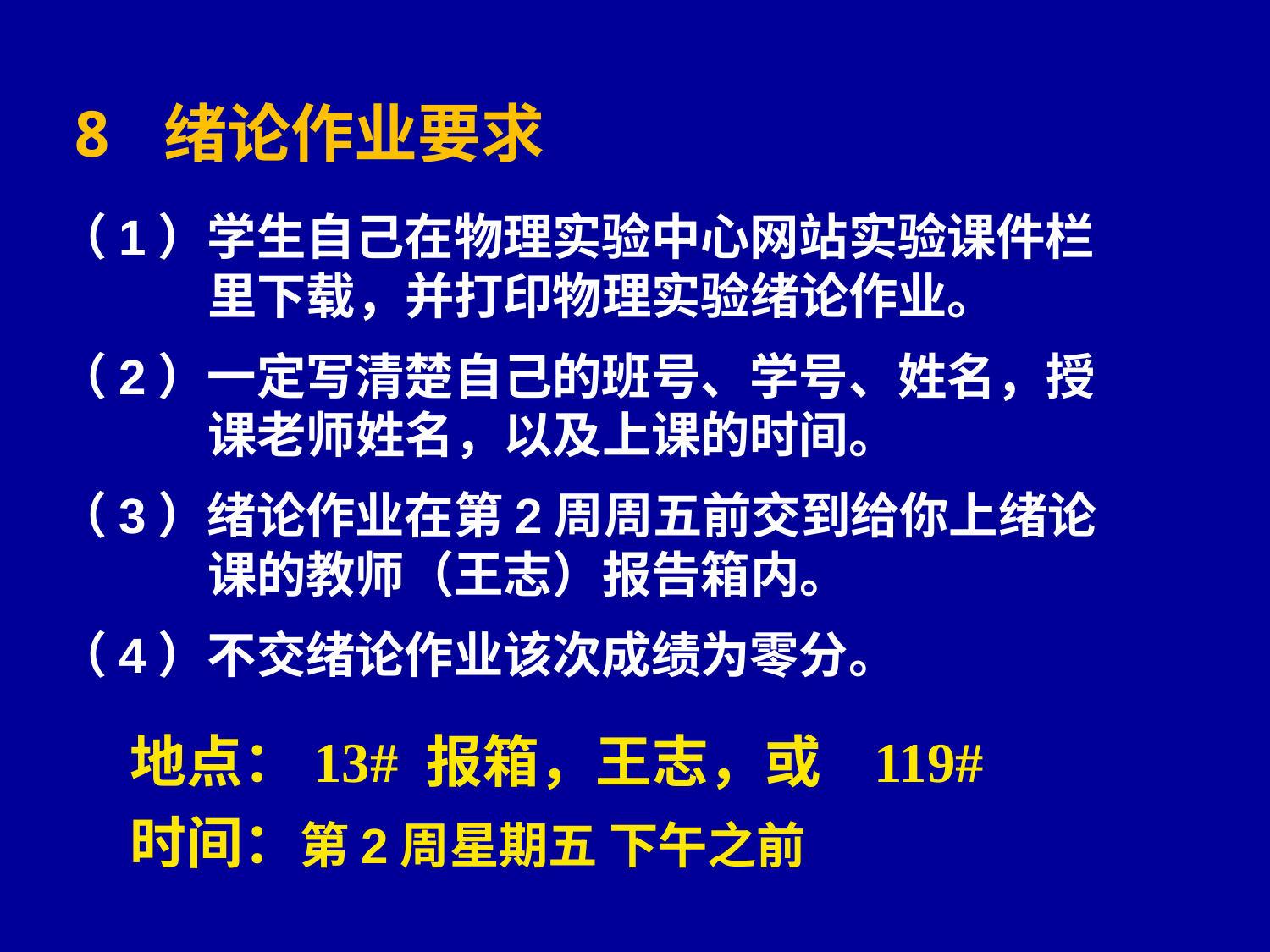

8 绪论作业要求
（1）学生自己在物理实验中心网站实验课件栏里下载，并打印物理实验绪论作业。
（2）一定写清楚自己的班号、学号、姓名，授课老师姓名，以及上课的时间。
（3）绪论作业在第2周周五前交到给你上绪论课的教师（王志）报告箱内。
（4）不交绪论作业该次成绩为零分。

地点：13# 报箱，王志，或   119#
时间：第2周星期五 下午之前